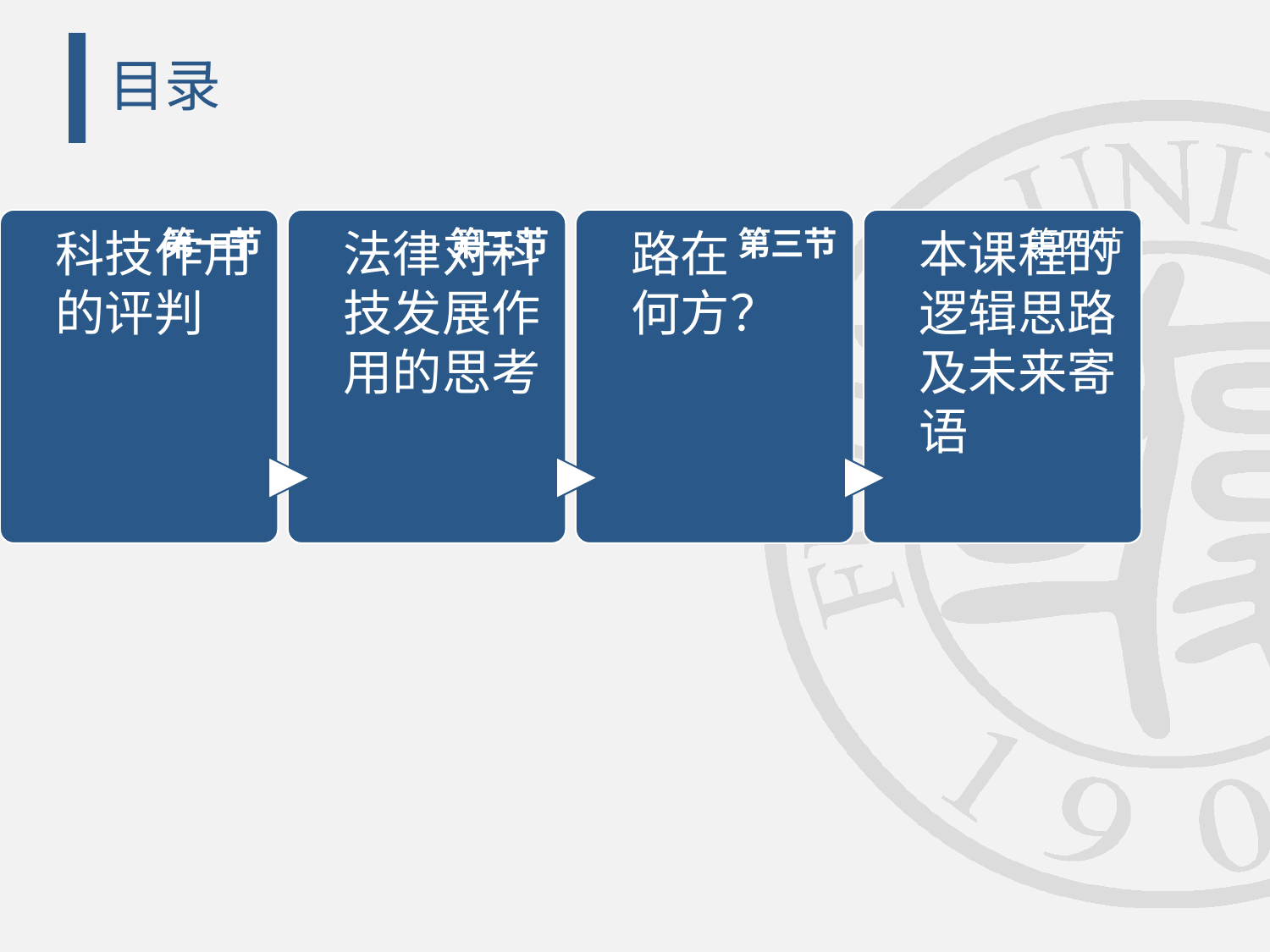

# 目录
第一节
第二节
第三节
第四节
科技作用的评判
法律对科技发展作用的思考
路在
何方？
本课程的逻辑思路及未来寄语